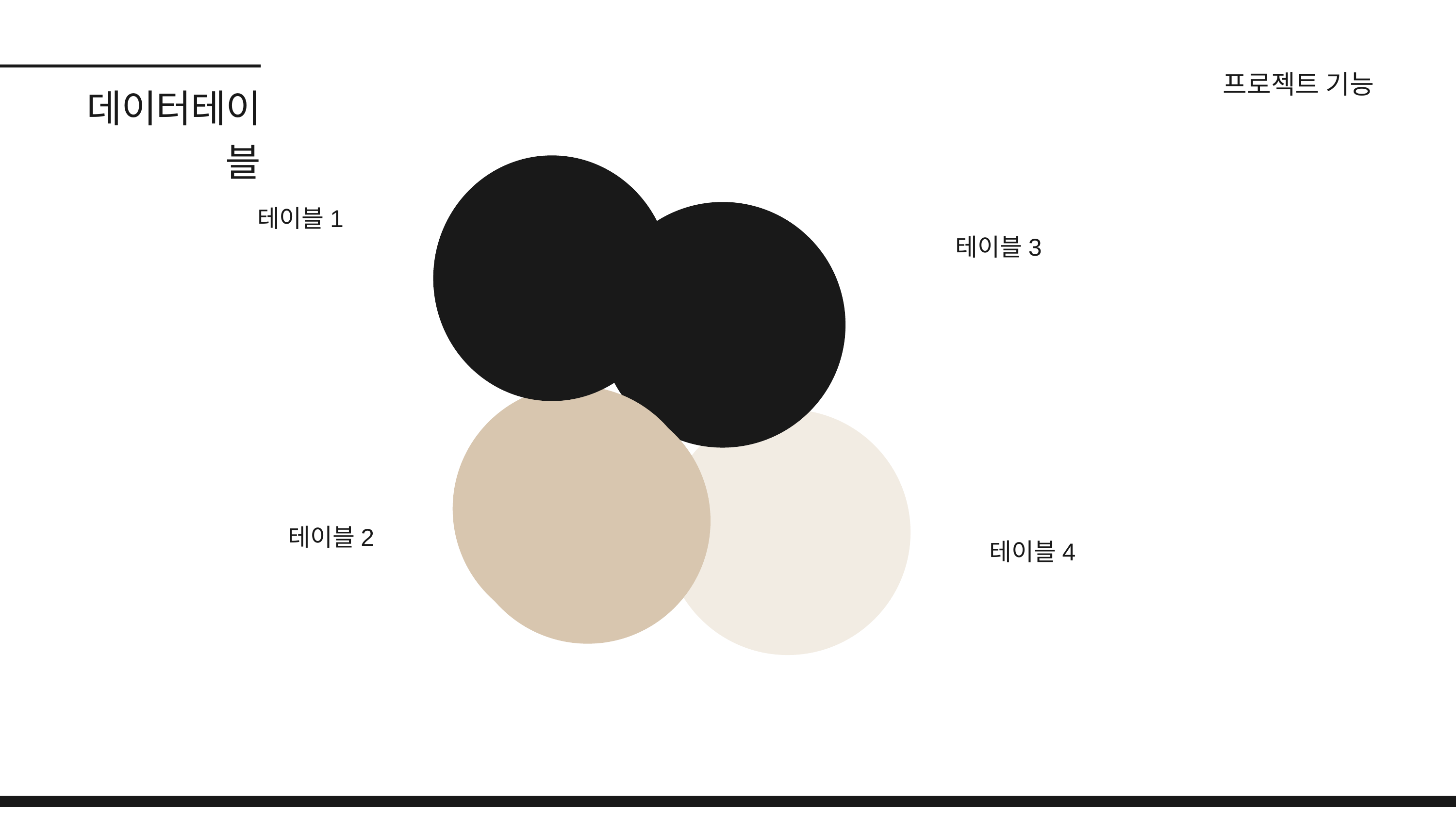

프로젝트 기능

데이터테이블

테이블1

테이블3

테이블2
테이블4